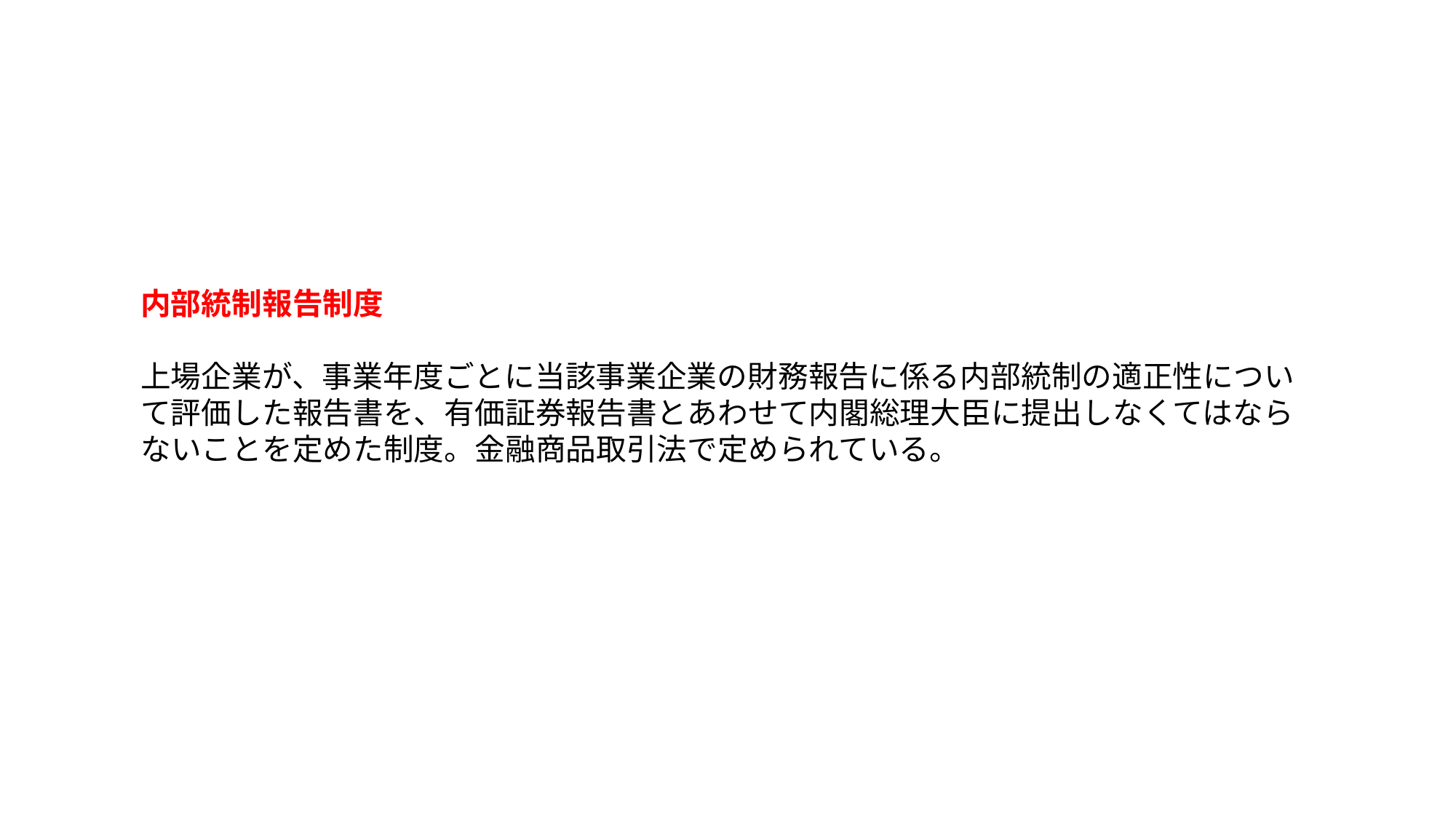

内部統制報告制度

上場企業が、事業年度ごとに当該事業企業の財務報告に係る内部統制の適正性について評価した報告書を、有価証券報告書とあわせて内閣総理大臣に提出しなくてはならないことを定めた制度。金融商品取引法で定められている。